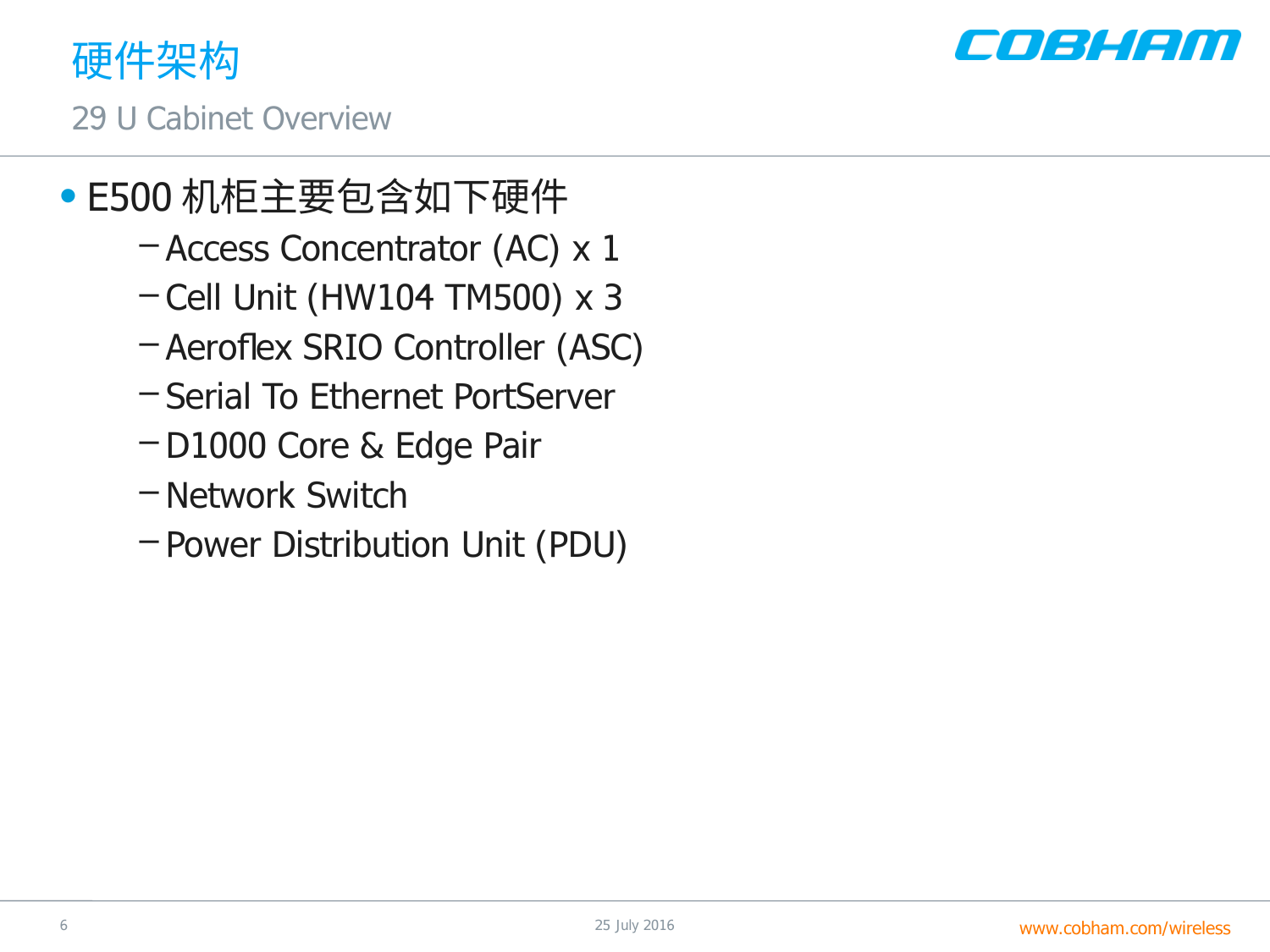

# 硬件架构
29 U Cabinet Overview
E500机柜主要包含如下硬件
Access Concentrator (AC) x 1
Cell Unit (HW104 TM500) x 3
Aeroflex SRIO Controller (ASC)
Serial To Ethernet PortServer
D1000 Core & Edge Pair
Network Switch
Power Distribution Unit (PDU)

6
25 July 2016